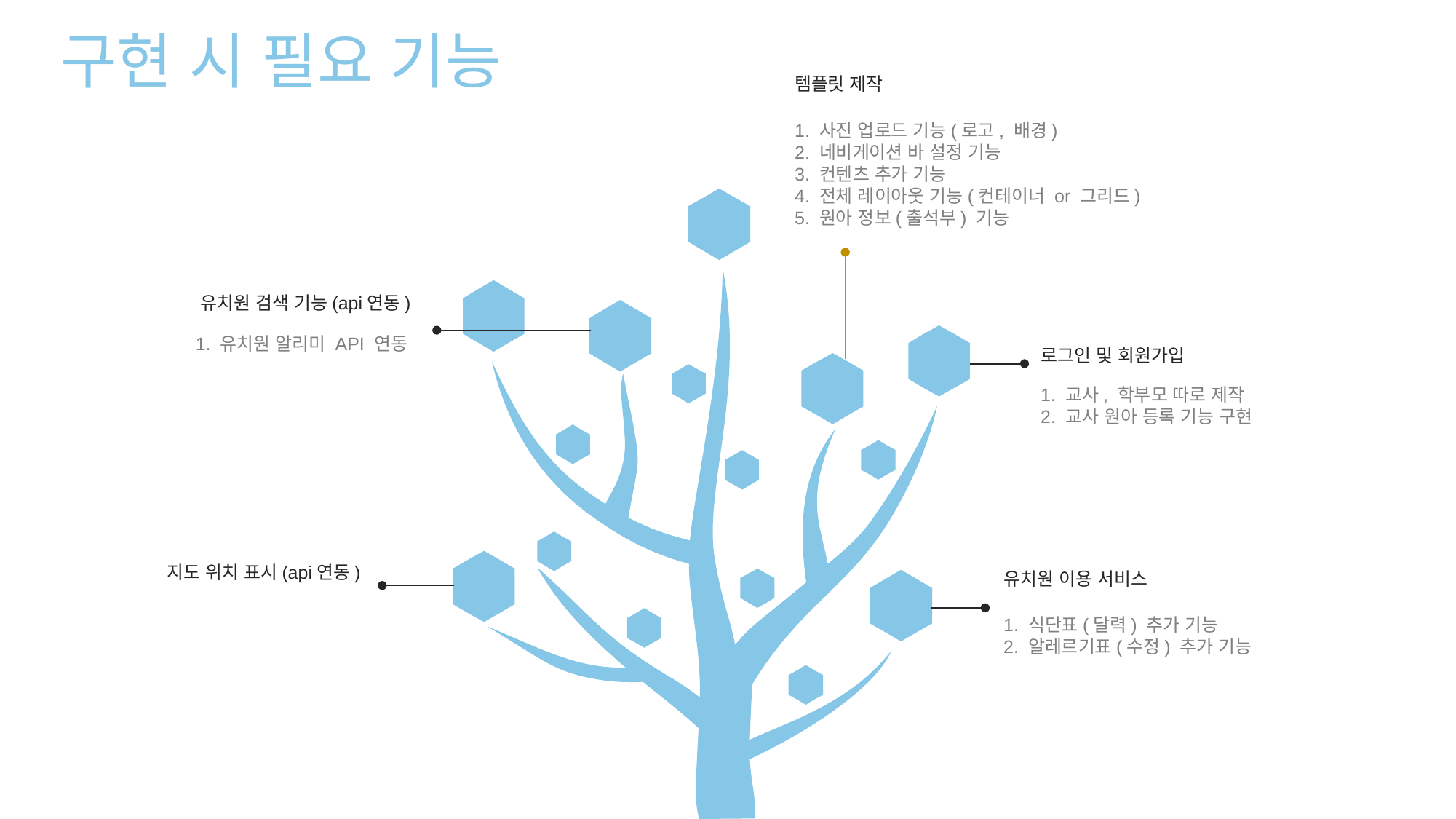

구현 시 필요 기능
템플릿 제작
1. 사진 업로드 기능(로고, 배경)
2. 네비게이션 바 설정 기능
3. 컨텐츠 추가 기능
4. 전체 레이아웃 기능(컨테이너 or 그리드)
5. 원아 정보(출석부) 기능

유치원 검색 기능(api연동)
1. 유치원 알리미 API 연동

로그인 및 회원가입
1. 교사, 학부모 따로 제작
2. 교사 원아 등록 기능 구현

지도 위치 표시(api연동)

유치원 이용 서비스
1. 식단표(달력) 추가 기능
2. 알레르기표(수정) 추가 기능